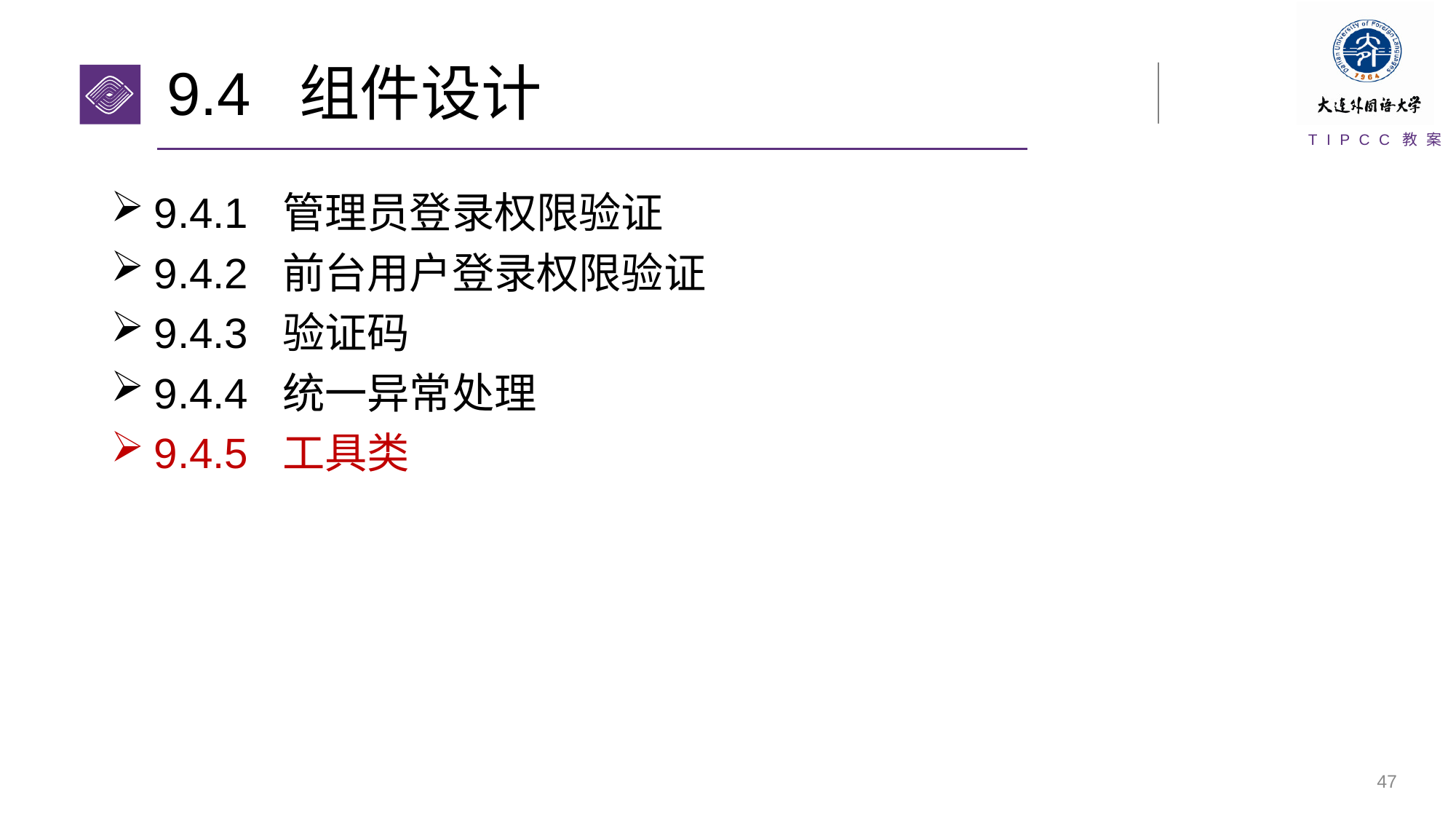

# 9.4  组件设计
9.4.1  管理员登录权限验证
9.4.2  前台用户登录权限验证
9.4.3  验证码
9.4.4  统一异常处理
9.4.5  工具类
47